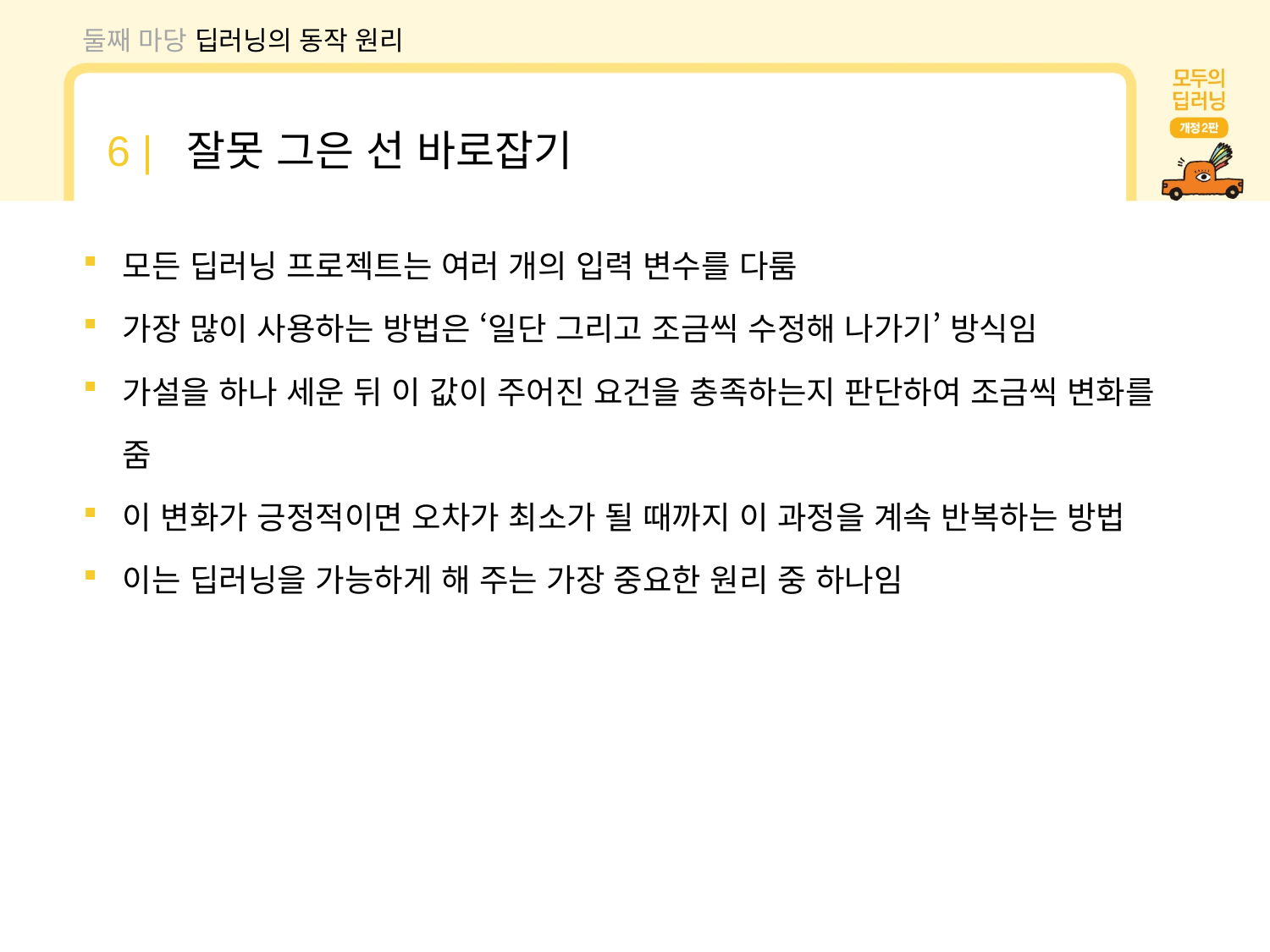

둘째 마당 딥러닝의 동작 원리
6 |  잘못 그은 선 바로잡기
모든 딥러닝 프로젝트는 여러 개의 입력 변수를 다룸
가장 많이 사용하는 방법은 ‘일단 그리고 조금씩 수정해 나가기’ 방식임
가설을 하나 세운 뒤 이 값이 주어진 요건을 충족하는지 판단하여 조금씩 변화를 줌
이 변화가 긍정적이면 오차가 최소가 될 때까지 이 과정을 계속 반복하는 방법
이는 딥러닝을 가능하게 해 주는 가장 중요한 원리 중 하나임